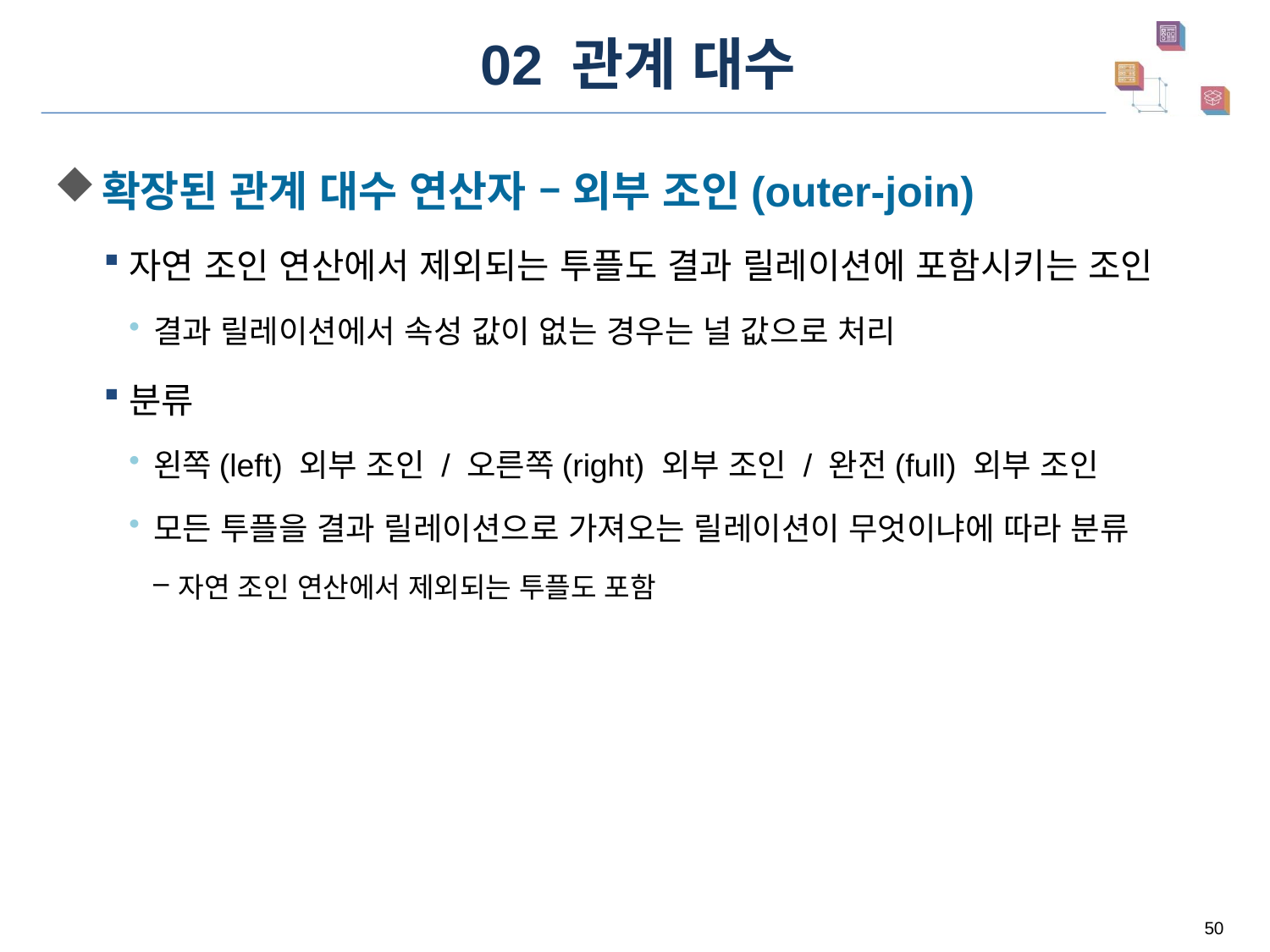

# 02 관계 대수
확장된 관계 대수 연산자 – 외부 조인(outer-join)
자연 조인 연산에서 제외되는 투플도 결과 릴레이션에 포함시키는 조인
결과 릴레이션에서 속성 값이 없는 경우는 널 값으로 처리
분류
왼쪽(left) 외부 조인 / 오른쪽(right) 외부 조인 / 완전(full) 외부 조인
모든 투플을 결과 릴레이션으로 가져오는 릴레이션이 무엇이냐에 따라 분류
자연 조인 연산에서 제외되는 투플도 포함